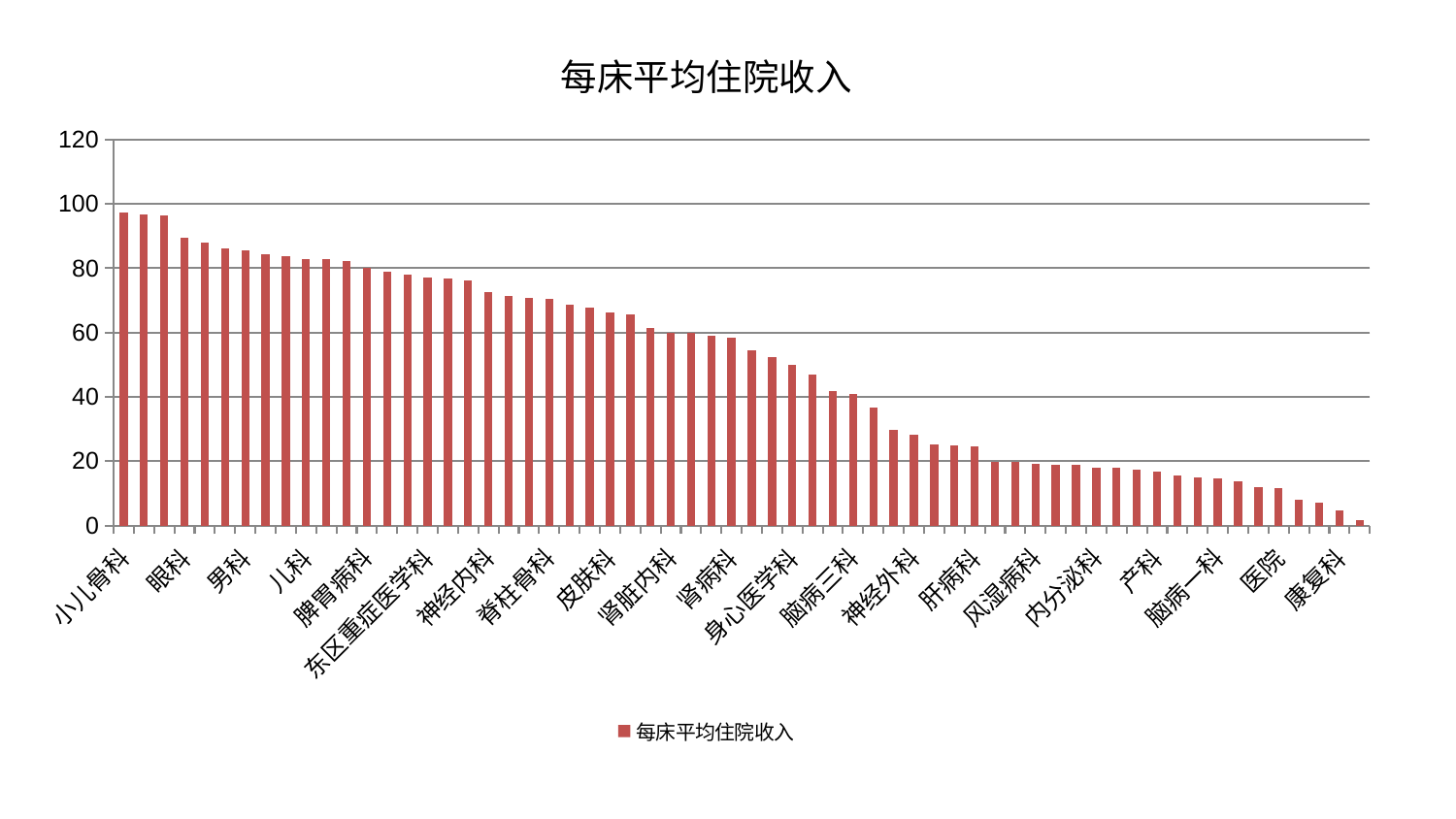

### Chart: 每床平均住院收入

| Category | 每床平均住院收入 |
|---|---|
| 小儿骨科 | 97.41333435361727 |
| 心病二科 | 96.63424450512828 |
| 美容皮肤科 | 96.52950996121498 |
| 眼科 | 89.57891908984212 |
| 中医经典科 | 88.00996489782548 |
| 东区肾病科 | 86.30886754259186 |
| 男科 | 85.43239556900627 |
| 关节骨科 | 84.32446665363867 |
| 泌尿外科 | 83.67286680688973 |
| 儿科 | 82.88001808815046 |
| 周围血管科 | 82.71090283882603 |
| 心病四科 | 82.2279825496898 |
| 脾胃病科 | 80.04771342352394 |
| 乳腺甲状腺外科 | 78.83980356017273 |
| 骨科 | 78.05240755009251 |
| 东区重症医学科 | 77.05868160007074 |
| 肿瘤内科 | 76.75887544527482 |
| 口腔科 | 76.29586159849147 |
| 神经内科 | 72.54127323758921 |
| 综合内科 | 71.29694551440761 |
| 妇二科 | 70.69599480346874 |
| 脊柱骨科 | 70.39129725917901 |
| 胸外科 | 68.56781968472568 |
| 耳鼻喉科 | 67.77441298338735 |
| 皮肤科 | 66.24542515641411 |
| 普通外科 | 65.61028616151904 |
| 呼吸内科 | 61.55189505728518 |
| 肾脏内科 | 60.05305654672601 |
| 显微骨科 | 59.78743916889193 |
| 心病一科 | 59.1139722065948 |
| 肾病科 | 58.44229264558747 |
| 中医外治中心 | 54.403384109638495 |
| 心血管内科 | 52.35863789074953 |
| 身心医学科 | 50.0189210468742 |
| 小儿推拿科 | 47.02510114158343 |
| 老年医学科 | 41.76584503792835 |
| 脑病三科 | 40.79281055051538 |
| 针灸科 | 36.78042116819813 |
| 治未病中心 | 29.79544706028978 |
| 神经外科 | 28.266929724865484 |
| 妇科妇二科合并 | 25.246335672963795 |
| 微创骨科 | 24.976064951188583 |
| 肝病科 | 24.51331223154103 |
| 心病三科 | 19.838361638801683 |
| 创伤骨科 | 19.762185572690782 |
| 风湿病科 | 19.022448865482122 |
| 肛肠科 | 18.979124370855228 |
| 推拿科 | 18.976431624985413 |
| 内分泌科 | 17.876206405158857 |
| 运动损伤骨科 | 17.860331506769754 |
| 重症医学科 | 17.360365386051193 |
| 产科 | 16.737274451020244 |
| 脑病二科 | 15.661483912847762 |
| 脾胃科消化科合并 | 14.947266991609109 |
| 脑病一科 | 14.568651175758497 |
| 肝胆外科 | 13.711848581571196 |
| 西区重症医学科 | 11.88335333423225 |
| 医院 | 11.766374158167148 |
| 妇科 | 7.882723850943196 |
| 消化内科 | 7.168980808261716 |
| 康复科 | 4.8227229901463 |
| 血液科 | 1.625594276972686 |
51